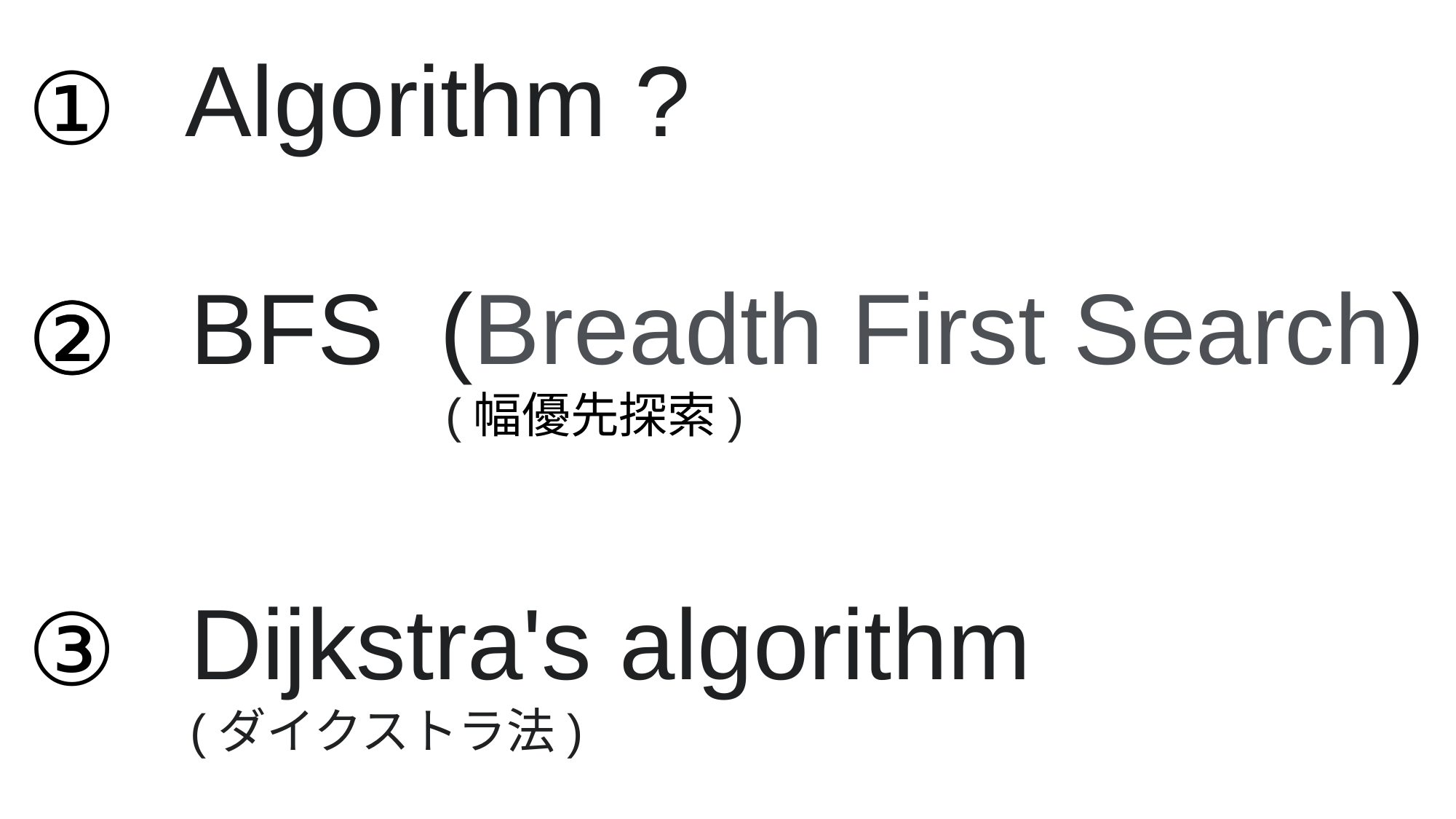

Algorithm ?
①
BFS  (Breadth First Search)
                   (幅優先探索)
②
②
Dijkstra's algorithm
(ダイクストラ法)
③